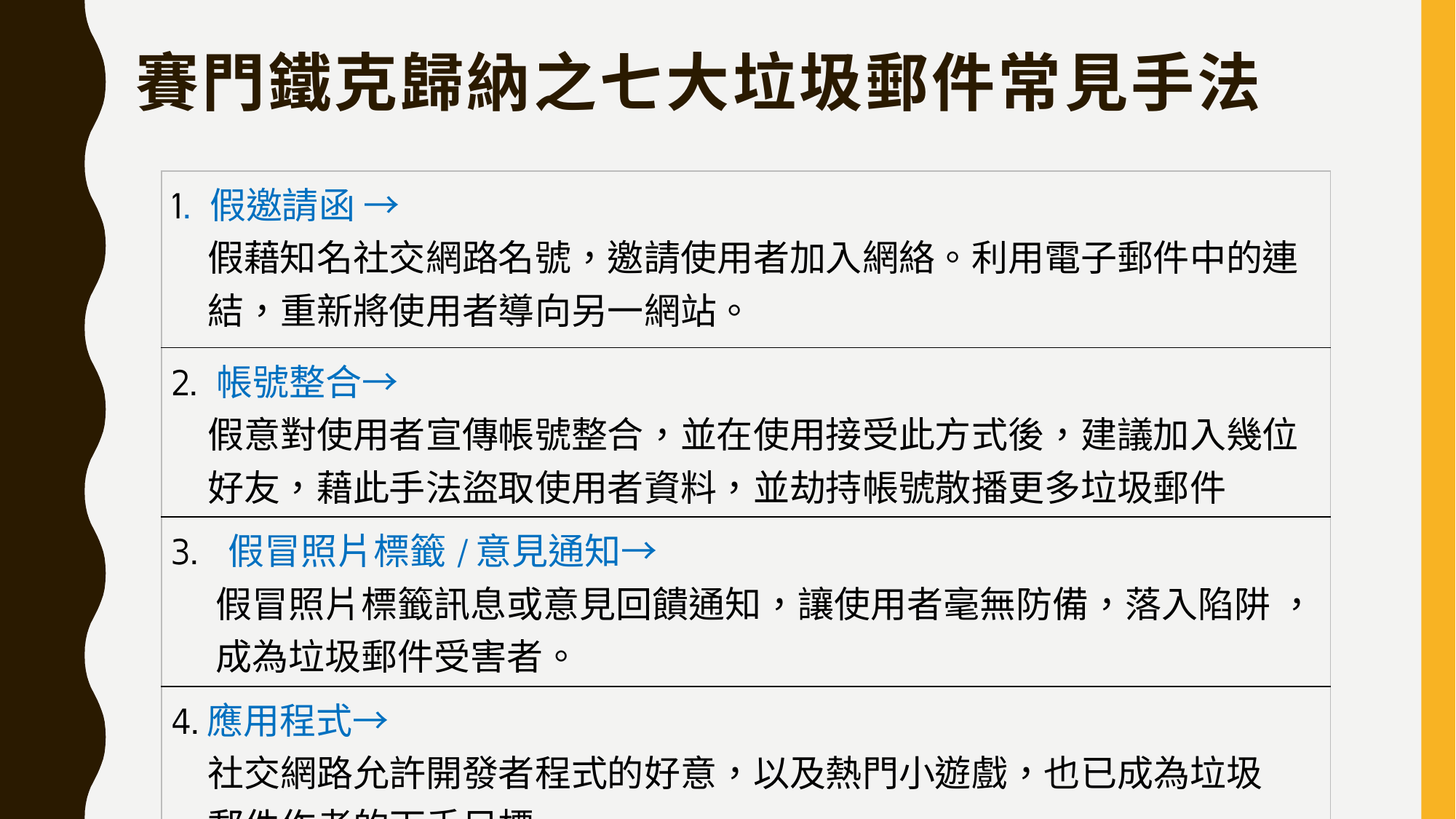

# 賽門鐵克歸納之七大垃圾郵件常見手法
| 1. 假邀請函 → 假藉知名社交網路名號，邀請使用者加入網絡。利用電子郵件中的連 結，重新將使用者導向另一網站。 |
| --- |
| 2. 帳號整合→ 假意對使用者宣傳帳號整合，並在使用接受此方式後，建議加入幾位 好友，藉此手法盜取使用者資料，並劫持帳號散播更多垃圾郵件 |
| 3.  假冒照片標籤/意見通知→ 假冒照片標籤訊息或意見回饋通知，讓使用者毫無防備，落入陷阱 ， 成為垃圾郵件受害者。 |
| 4.應用程式→ 社交網路允許開發者程式的好意，以及熱門小遊戲，也已成為垃圾 郵件作者的下手目標。 |